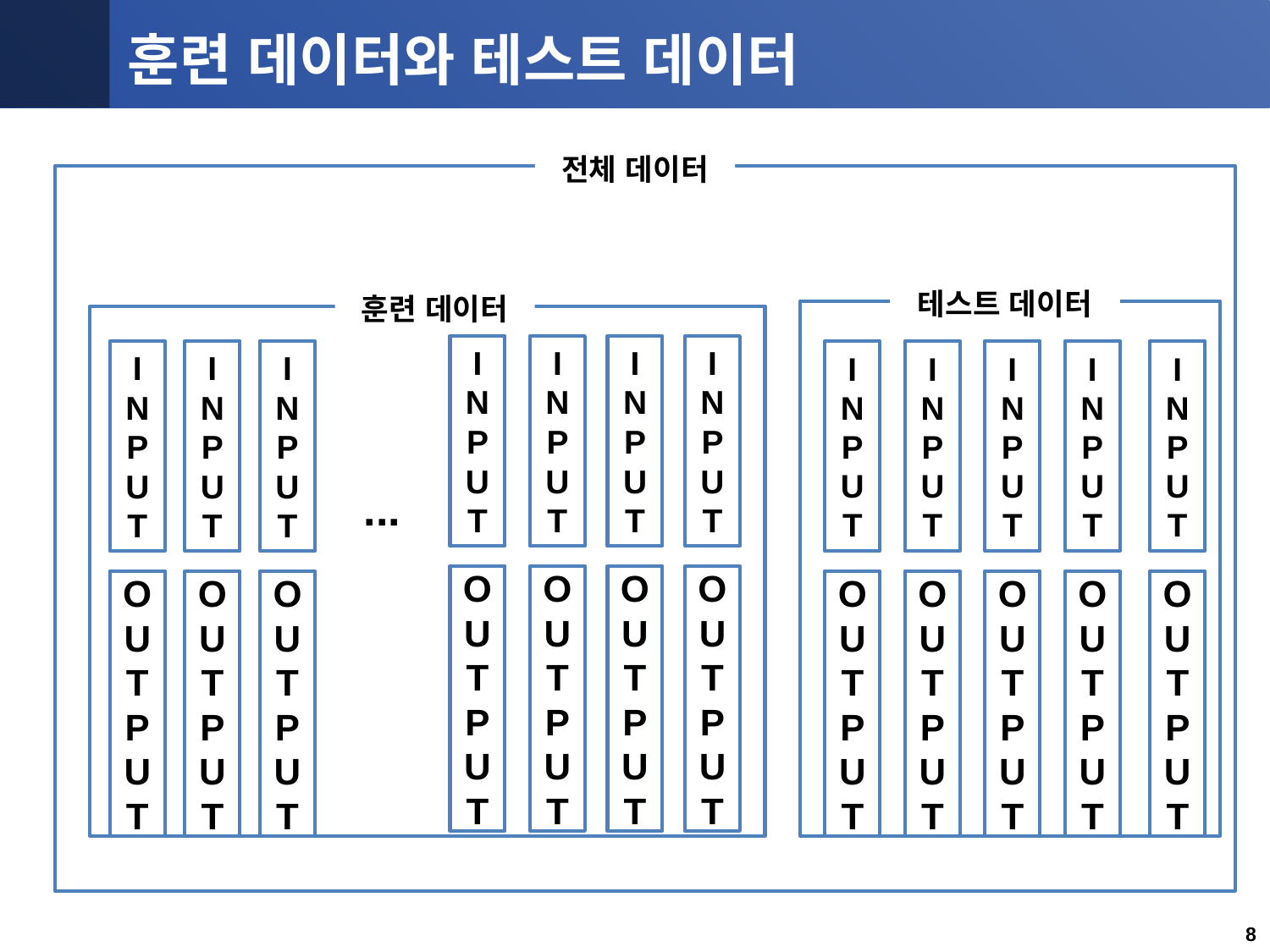

# 훈련 데이터와 테스트 데이터
전체 데이터

테스트 데이터
훈련 데이터

I
N
P
U
T
I
N
P
U
T
I
N
P
U
T
I
N
P
U
T
I
N
P
U
T
I
N
P
U
T
I
N
P
U
T
I
N
P
U
T
I
N
P
U
T
I
N
P
U
T
I
N
P
U
T
I
N
P
U
T
...

O
U
T
P
U
T
O
U
T
P
U
T
O
U
T
P
U
T
O
U
T
P
U
T
O
U
T
P
U
T
O
U
T
P
U
T
O
U
T
P
U
T
O
U
T
P
U
T
O
U
T
P
U
T
O
U
T
P
U
T
O
U
T
P
U
T
O
U
T
P
U
T
8